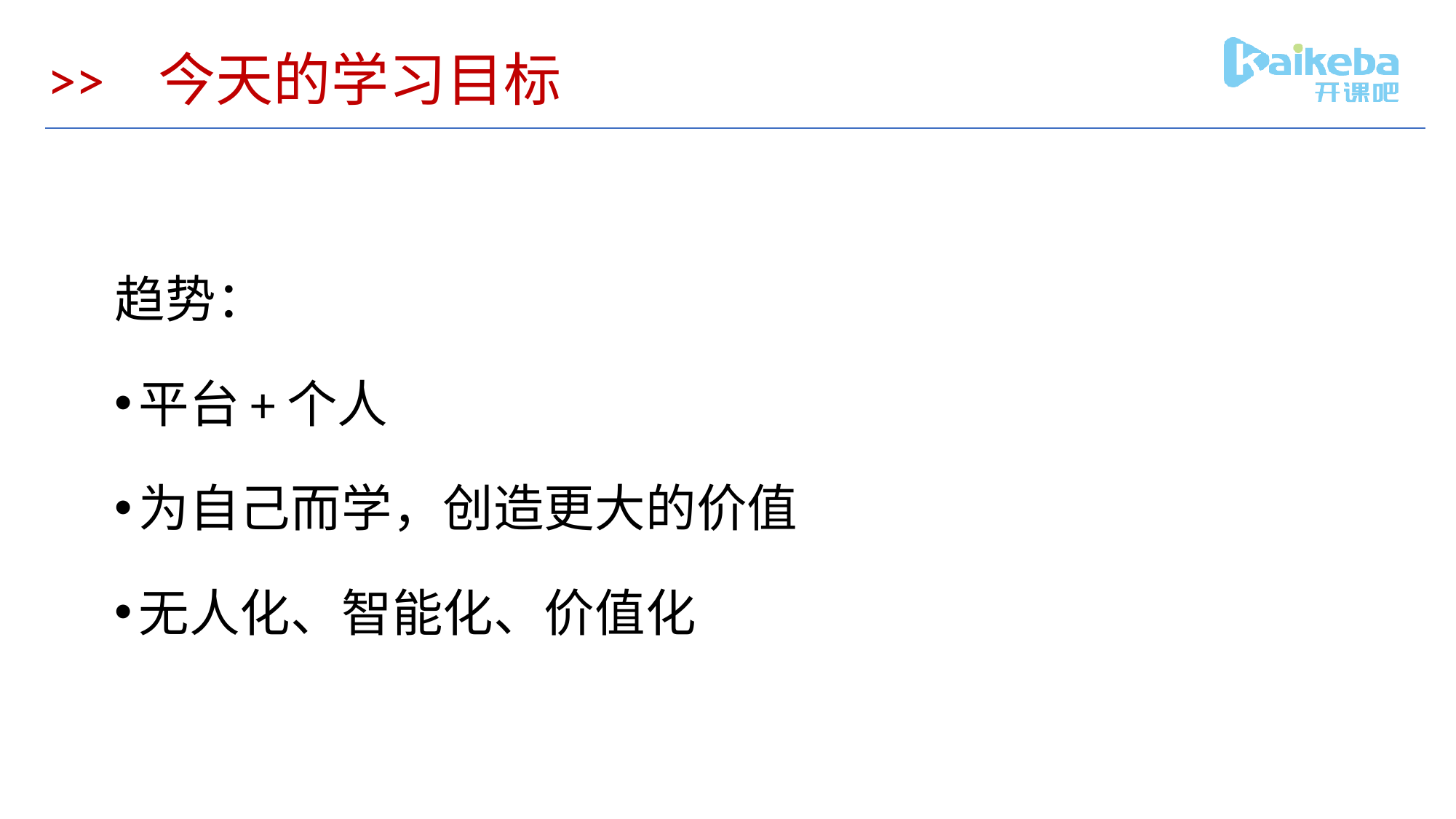

# >>   今天的学习目标
趋势：
平台+个人
为自己而学，创造更大的价值
无人化、智能化、价值化